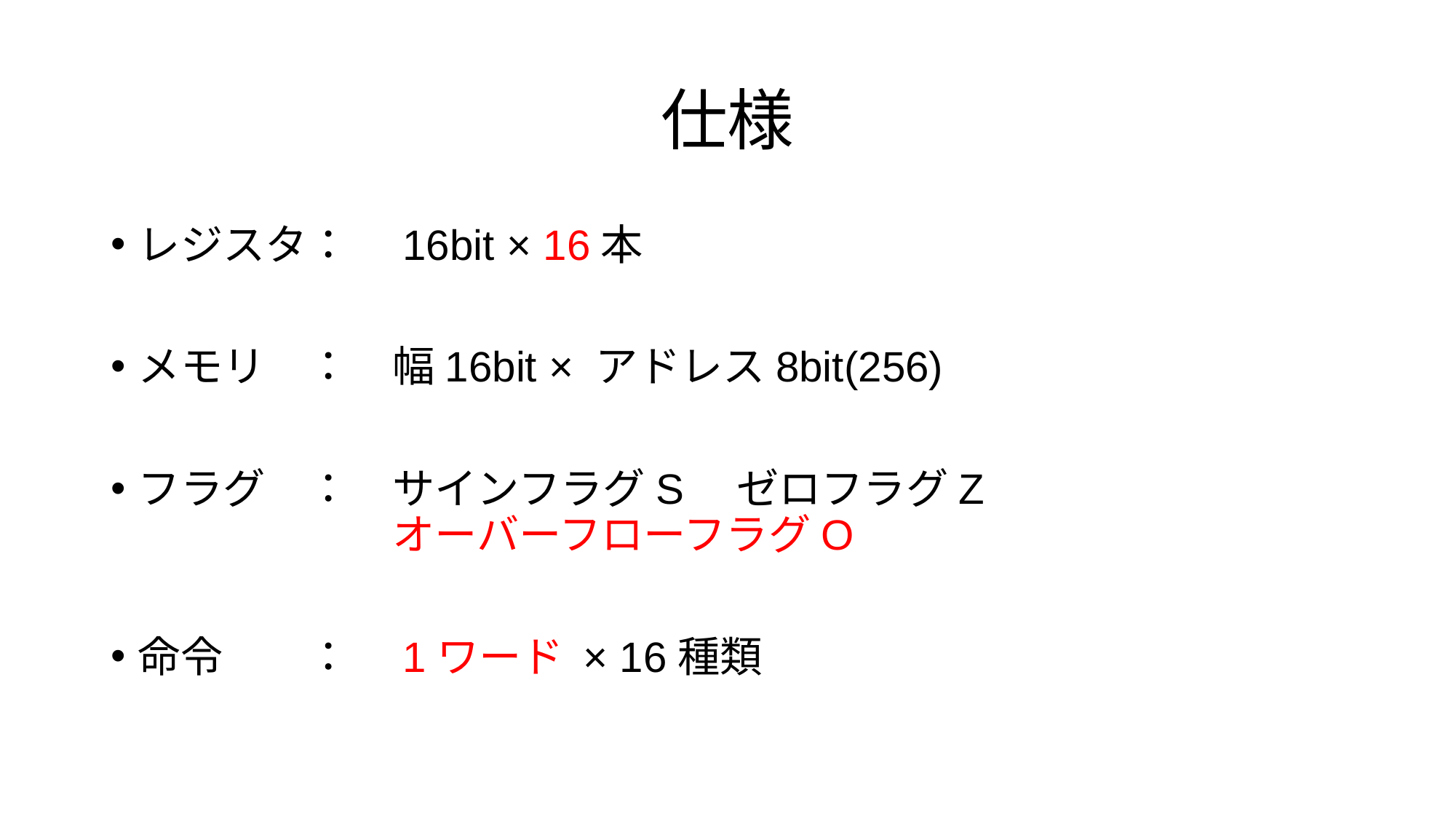

# 仕様
レジスタ：　16bit × 16本

メモリ　：　幅16bit × アドレス8bit(256)

フラグ　：　サインフラグS　ゼロフラグZ
　　　　　　オーバーフローフラグO

命令　　：　1ワード × 16種類